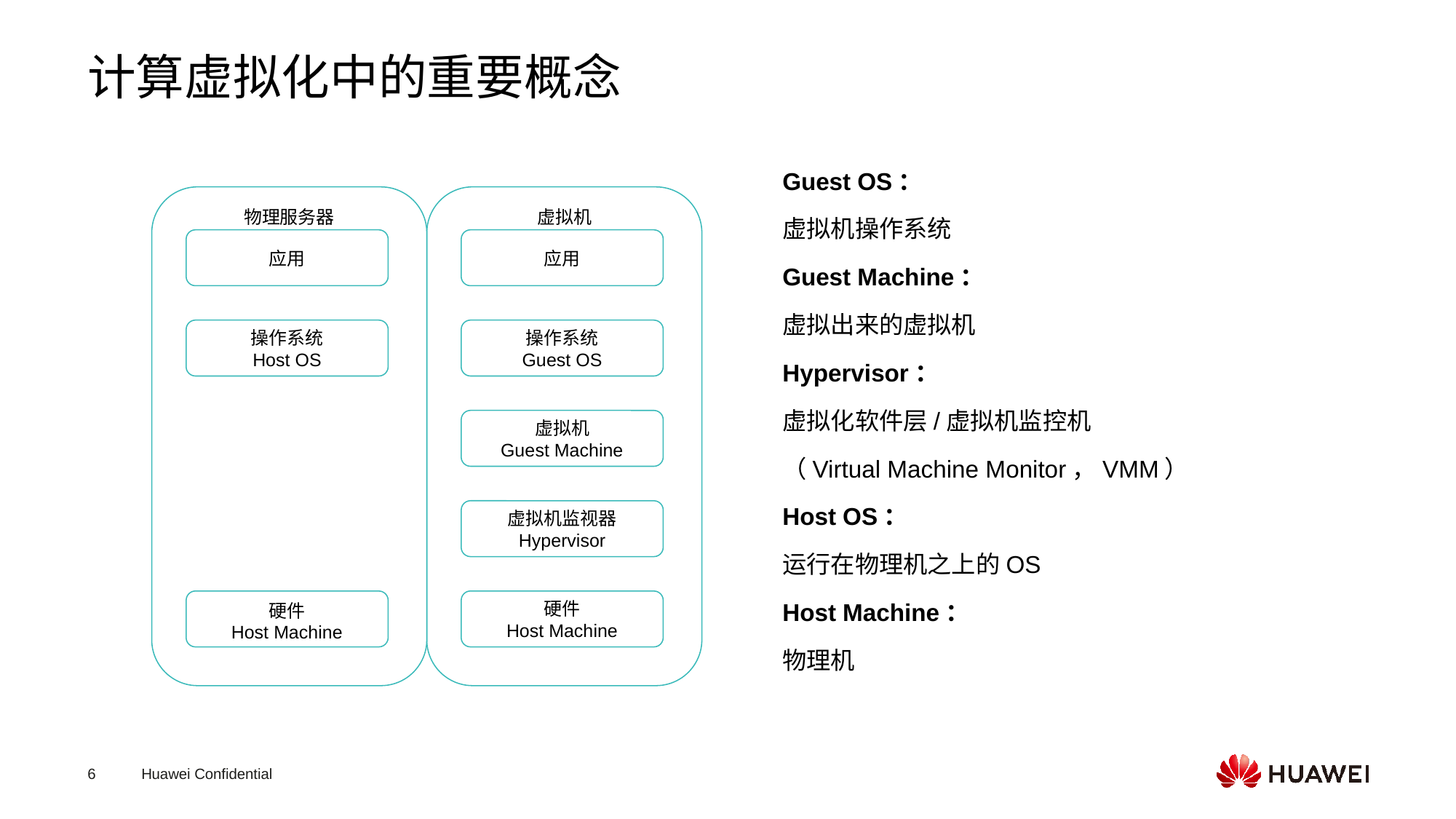

# 计算虚拟化中的重要概念
Guest OS：
虚拟机操作系统
Guest Machine：
虚拟出来的虚拟机
Hypervisor：
虚拟化软件层/虚拟机监控机
（Virtual Machine Monitor，VMM）
Host OS：
运行在物理机之上的OS
Host Machine：
物理机
物理服务器
虚拟机
应用
应用
操作系统
Host OS
操作系统
Guest OS
虚拟机
Guest Machine
虚拟机监视器
Hypervisor
硬件
Host Machine
硬件
Host Machine